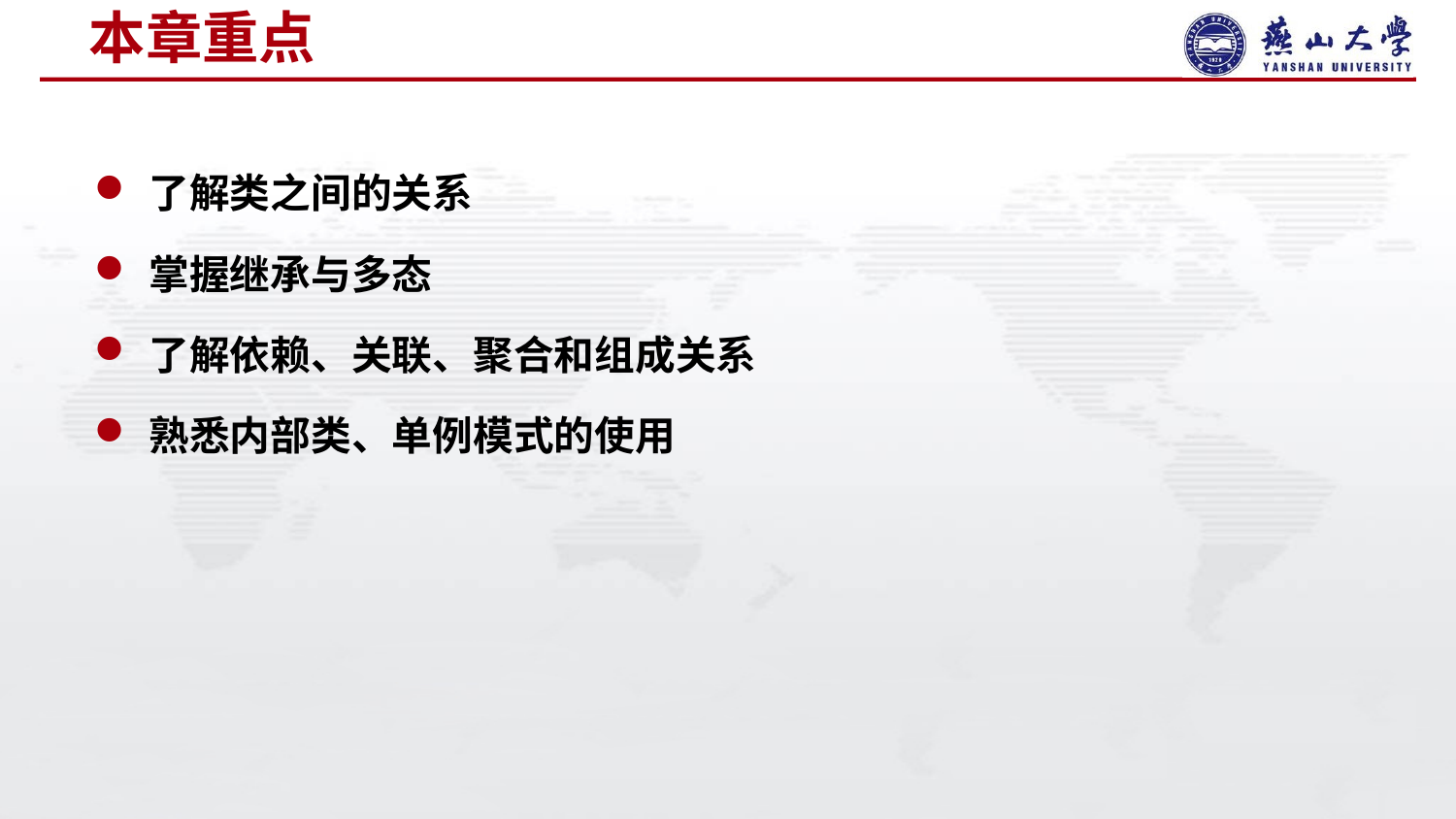

# 本章重点
了解类之间的关系
掌握继承与多态
了解依赖、关联、聚合和组成关系
熟悉内部类、单例模式的使用